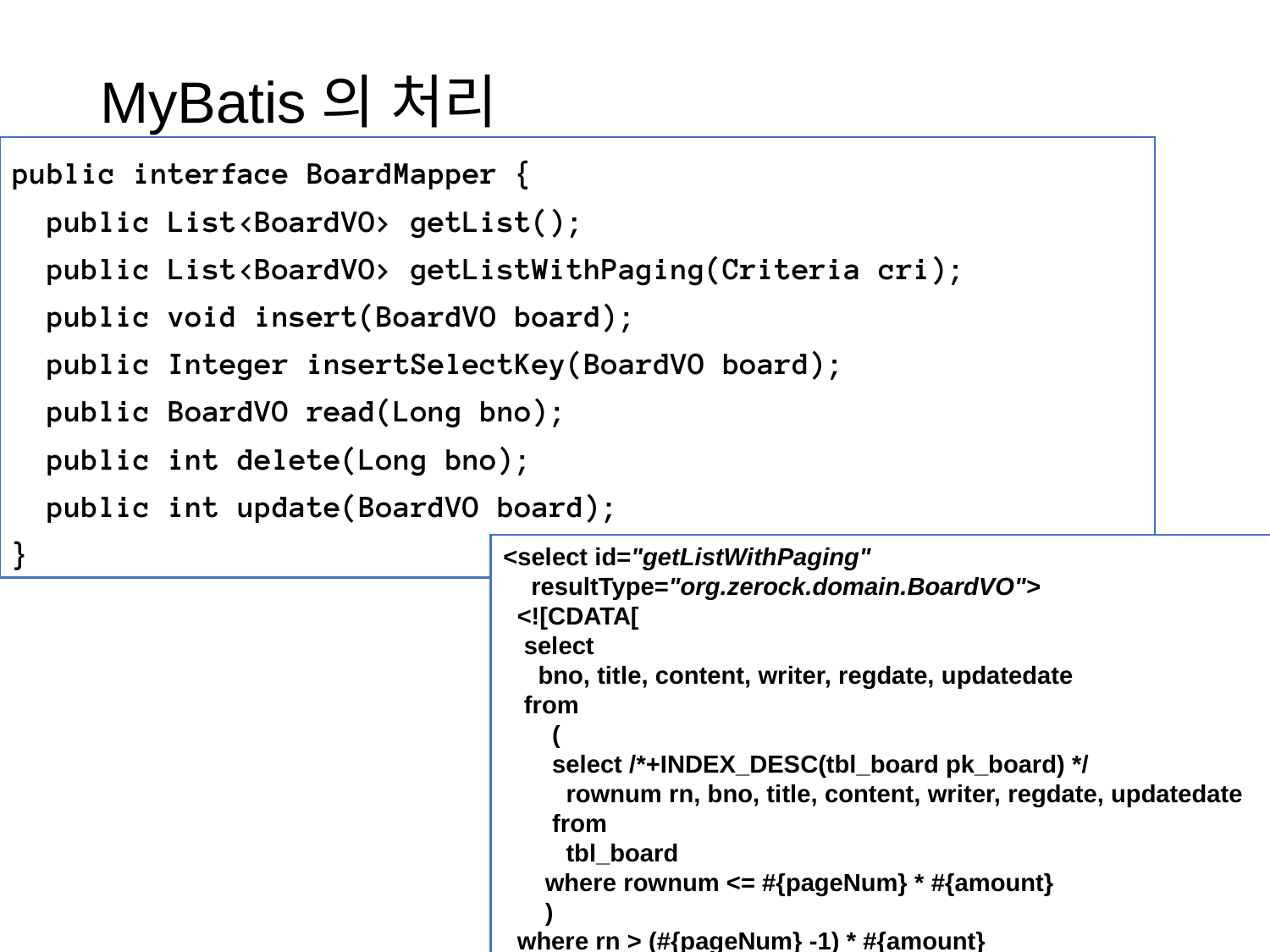

# MyBatis의 처리
public interface BoardMapper {
  public List<BoardVO> getList();
  public List<BoardVO> getListWithPaging(Criteria cri);
  public void insert(BoardVO board);
  public Integer insertSelectKey(BoardVO board);
  public BoardVO read(Long bno);
  public int delete(Long bno);
  public int update(BoardVO board);
}
<select id="getListWithPaging"
    resultType="org.zerock.domain.BoardVO">
  <![CDATA[
   select
     bno, title, content, writer, regdate, updatedate
   from
       (
       select /*+INDEX_DESC(tbl_board pk_board) */
         rownum rn, bno, title, content, writer, regdate, updatedate
       from
         tbl_board
      where rownum <= #{pageNum} * #{amount}
      )
  where rn > (#{pageNum} -1) * #{amount}

  ]]>
  </select>